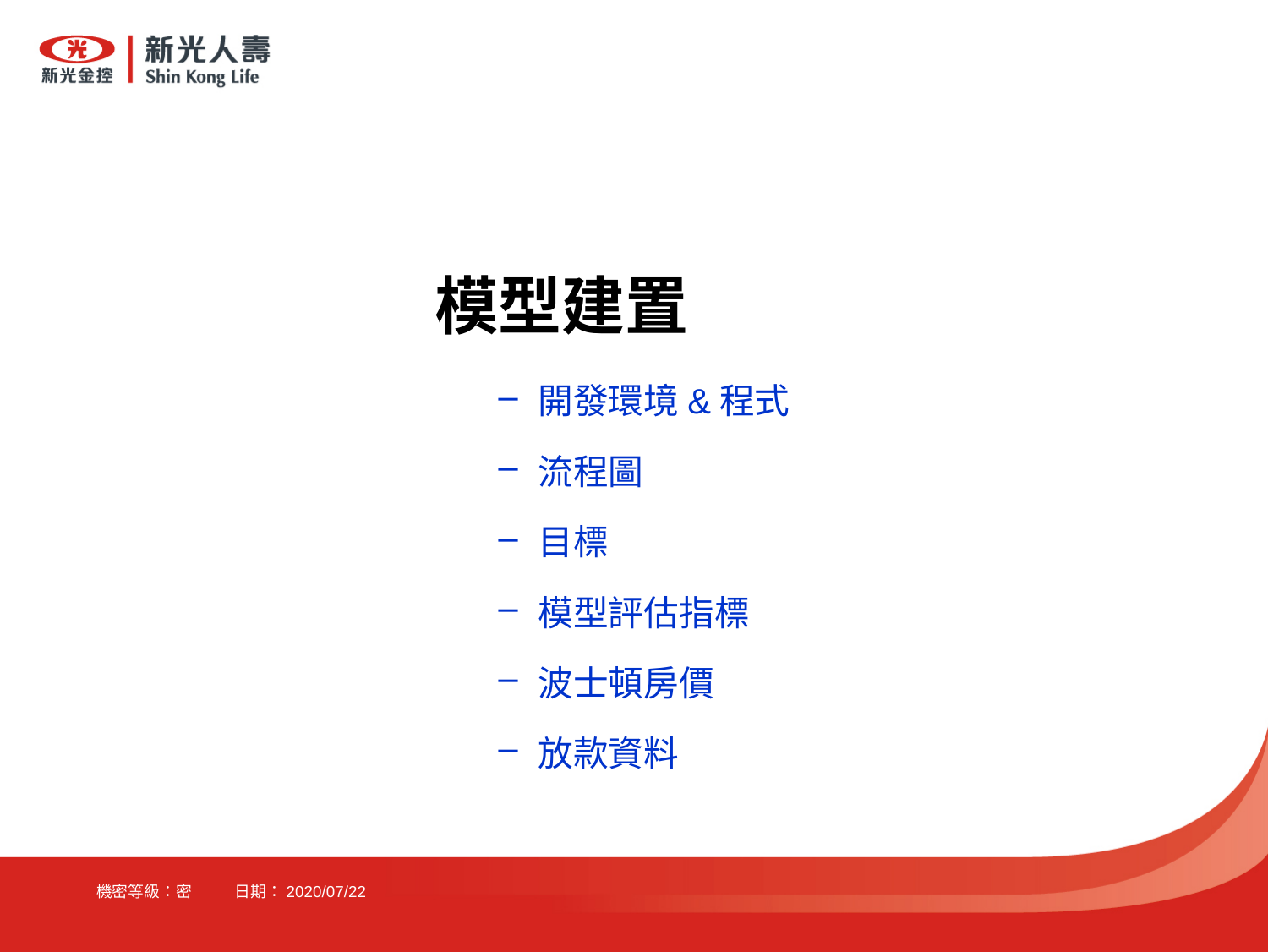

模型建置
開發環境&程式
流程圖
目標
模型評估指標
波士頓房價
放款資料
機密等級：密            日期：2020/07/22